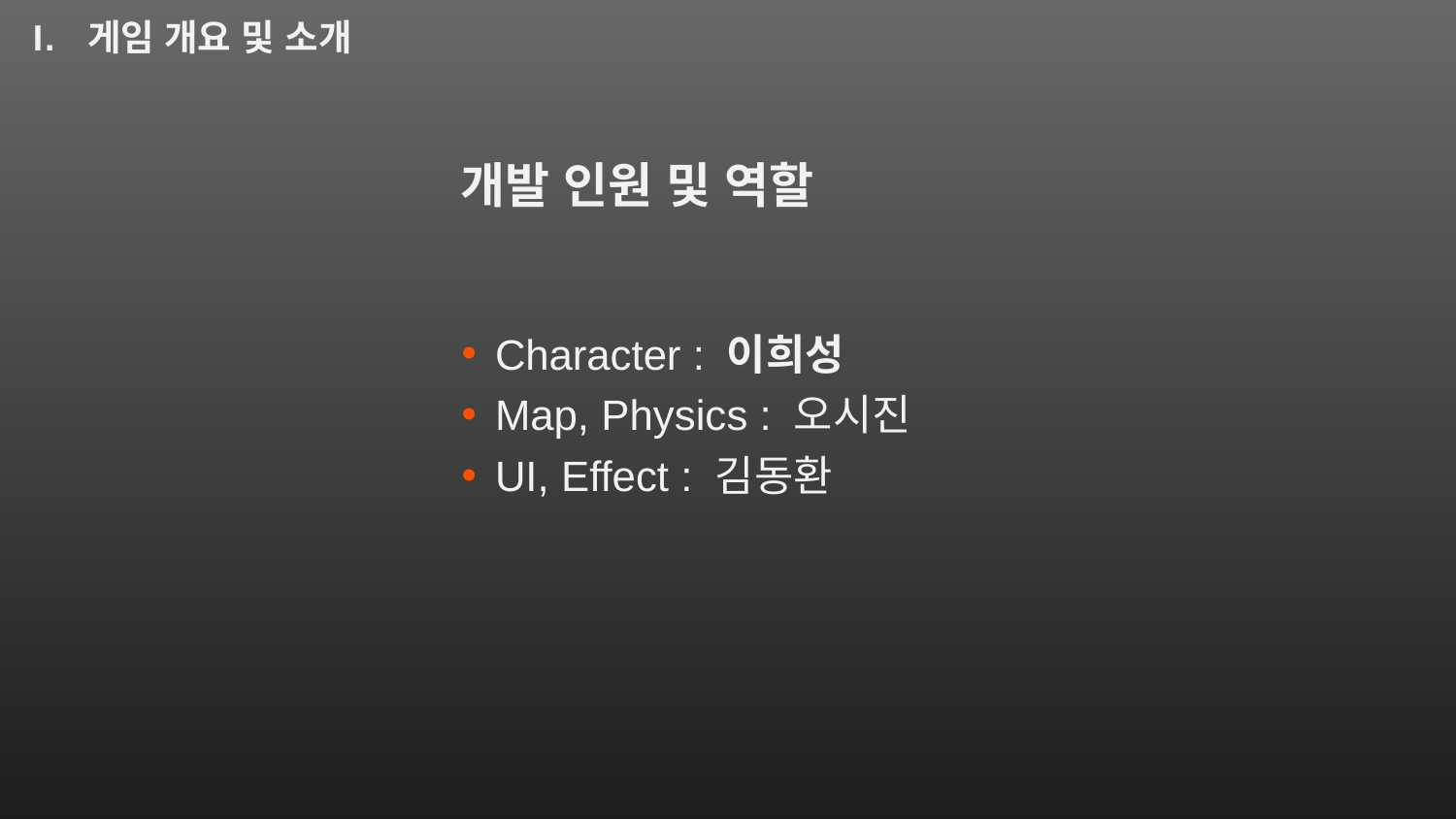

게임 개요 및 소개
개발 인원 및 역할
Character : 이희성
Map, Physics : 오시진
UI, Effect : 김동환